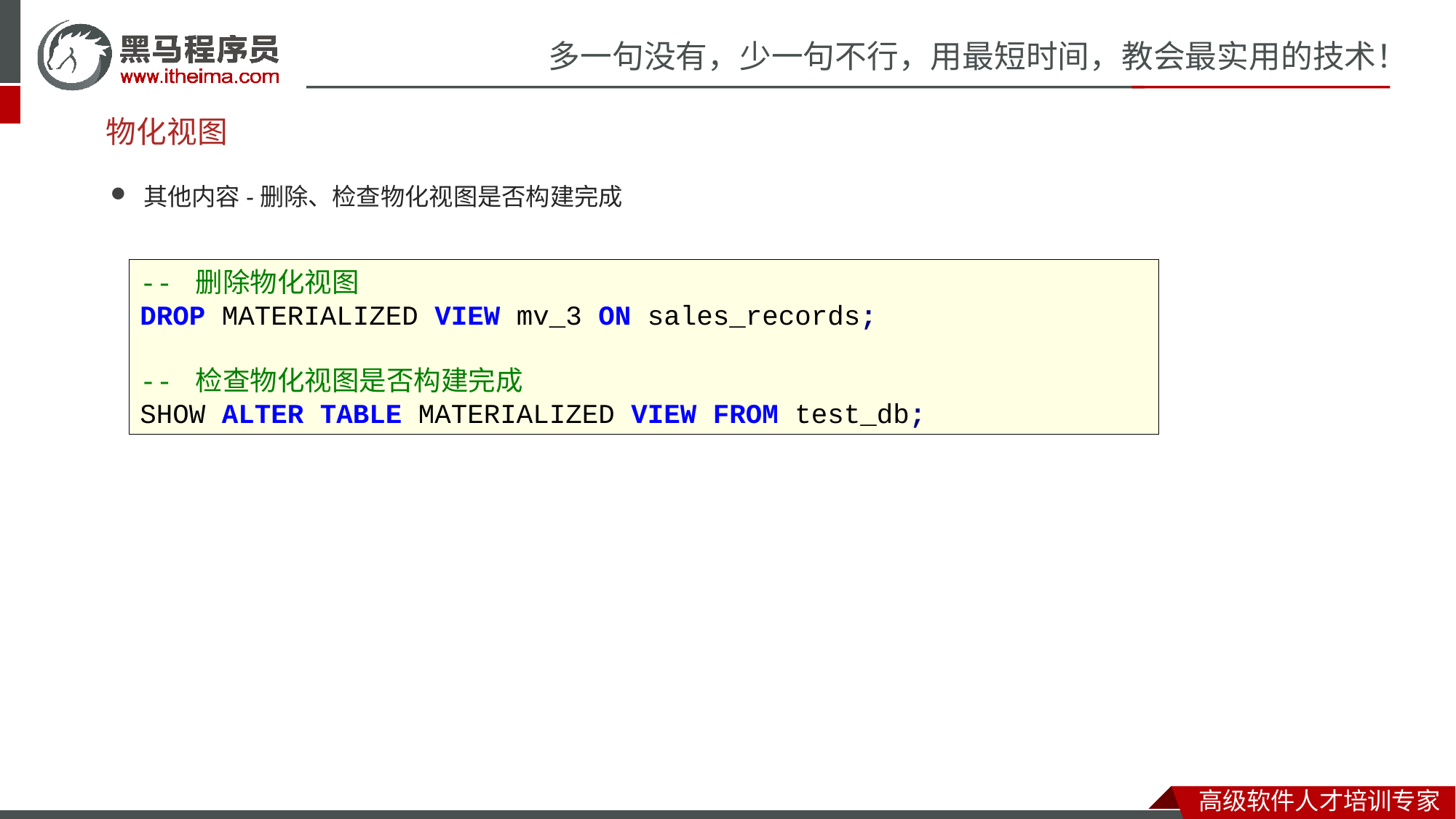

# 物化视图
其他内容-删除、检查物化视图是否构建完成
-- 删除物化视图
DROP MATERIALIZED VIEW mv_3 ON sales_records;

-- 检查物化视图是否构建完成
SHOW ALTER TABLE MATERIALIZED VIEW FROM test_db;